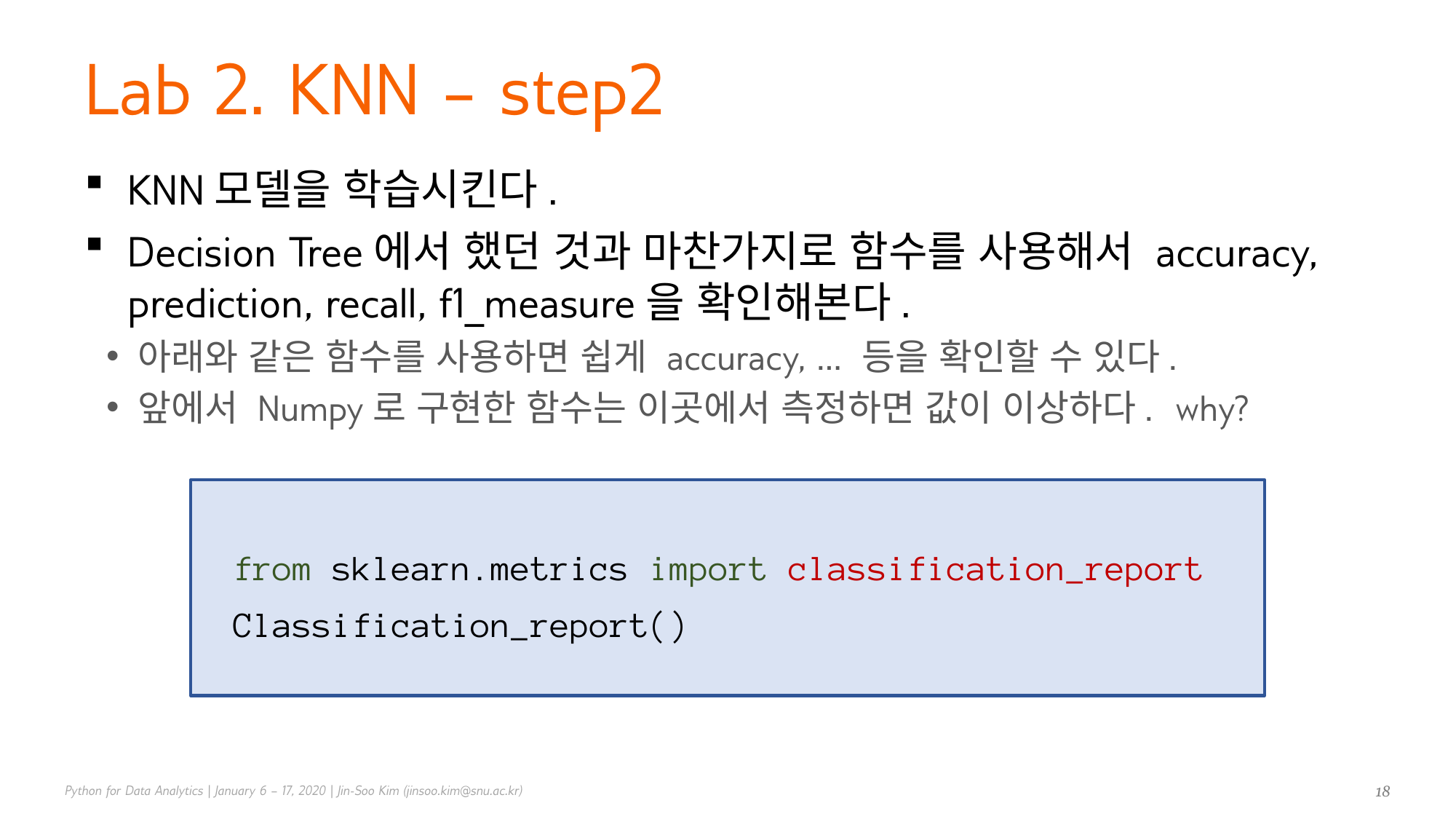

# Lab 2. KNN – step2
KNN모델을 학습시킨다.
Decision Tree에서 했던 것과 마찬가지로 함수를 사용해서 accuracy, prediction, recall, f1_measure을 확인해본다.
아래와 같은 함수를 사용하면 쉽게 accuracy, … 등을 확인할 수 있다.
앞에서 Numpy로 구현한 함수는 이곳에서 측정하면 값이 이상하다.  why?

from sklearn.metrics import classification_report
Classification_report()